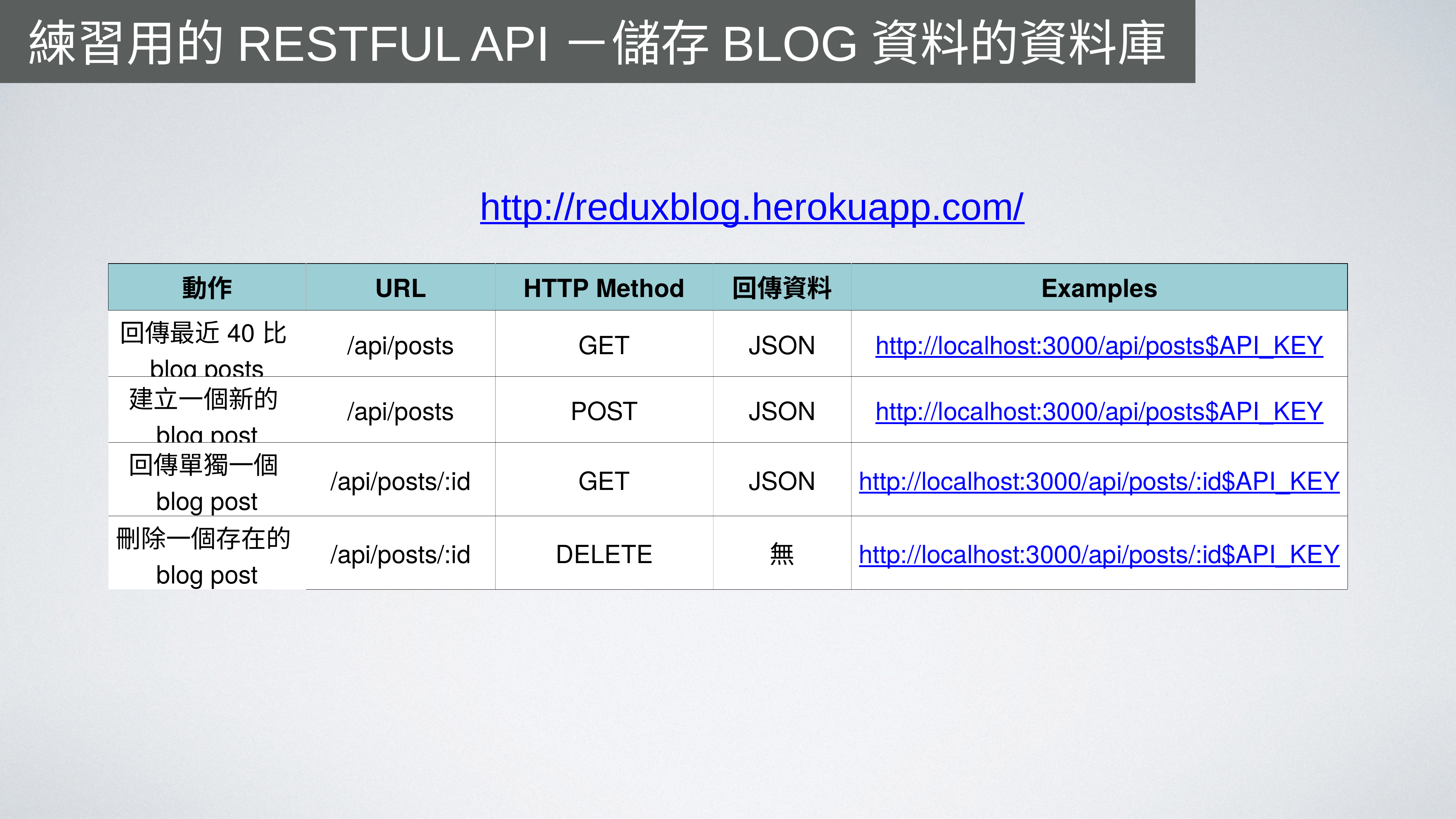

# 練習用的RESTFUL API－儲存BLOG資料的資料庫
http://reduxblog.herokuapp.com/
| 動作 | URL | HTTP Method | 回傳資料 | Examples |
| --- | --- | --- | --- | --- |
| 回傳最近40比blog posts | /api/posts | GET | JSON | http://localhost:3000/api/posts$API\_KEY |
| 建立一個新的blog post | /api/posts | POST | JSON | http://localhost:3000/api/posts$API\_KEY |
| 回傳單獨一個blog post | /api/posts/:id | GET | JSON | http://localhost:3000/api/posts/:id$API\_KEY |
| 刪除一個存在的blog post | /api/posts/:id | DELETE | 無 | http://localhost:3000/api/posts/:id$API\_KEY |
6